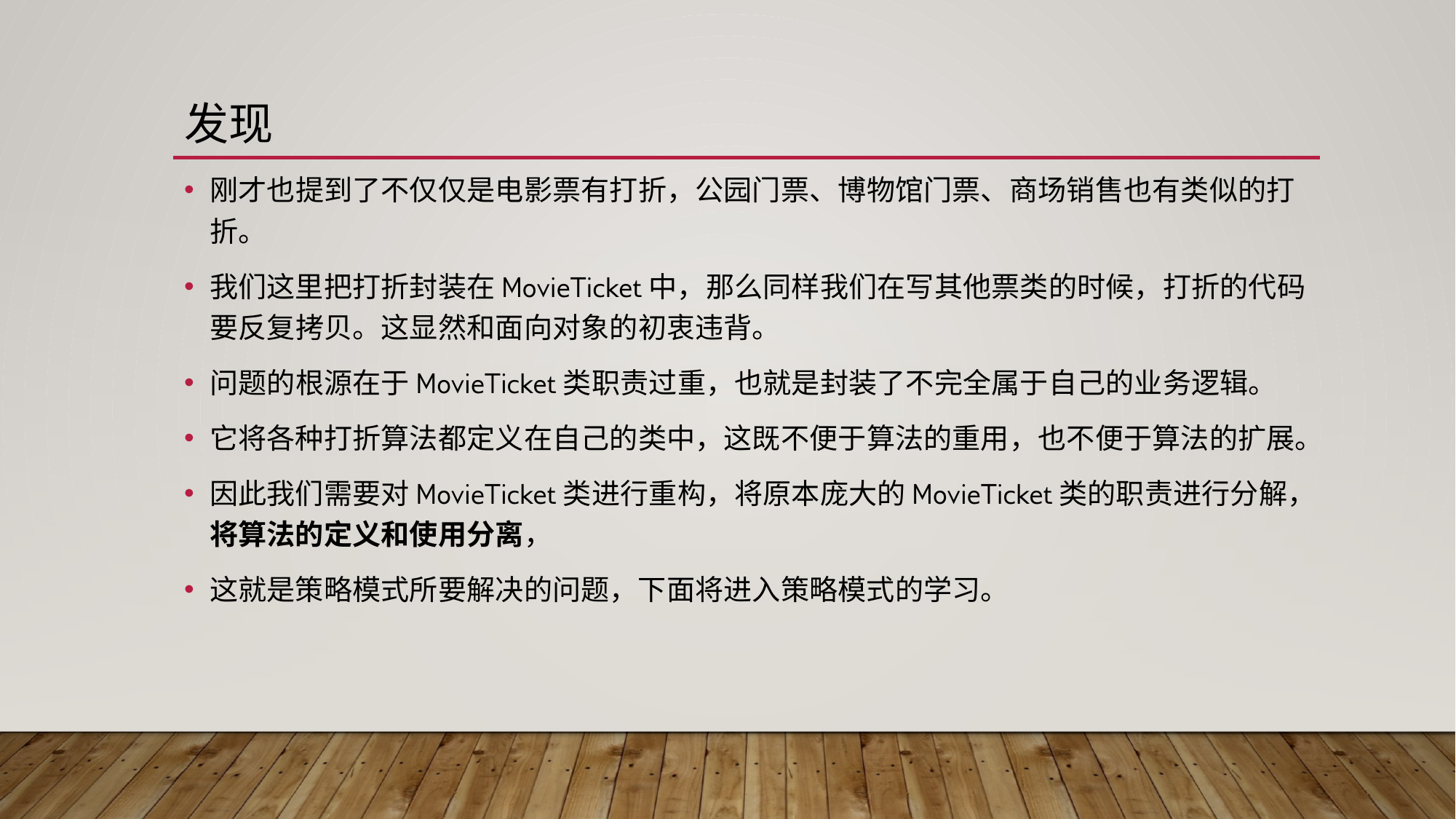

# 发现
刚才也提到了不仅仅是电影票有打折，公园门票、博物馆门票、商场销售也有类似的打折。
我们这里把打折封装在MovieTicket中，那么同样我们在写其他票类的时候，打折的代码要反复拷贝。这显然和面向对象的初衷违背。
问题的根源在于MovieTicket类职责过重，也就是封装了不完全属于自己的业务逻辑。
它将各种打折算法都定义在自己的类中，这既不便于算法的重用，也不便于算法的扩展。
因此我们需要对MovieTicket类进行重构，将原本庞大的MovieTicket类的职责进行分解，将算法的定义和使用分离，
这就是策略模式所要解决的问题，下面将进入策略模式的学习。